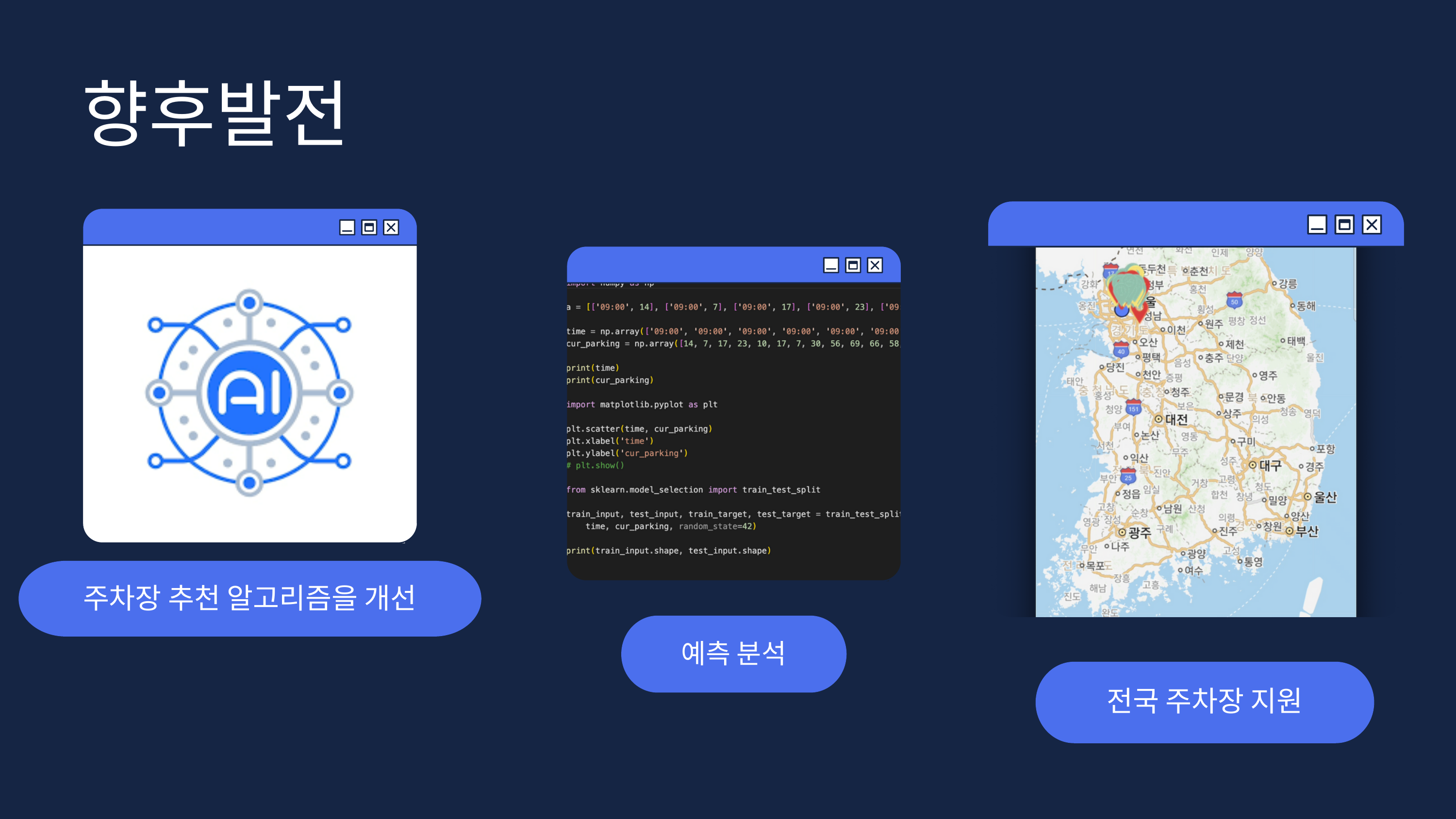

향후발전

주차장 추천 알고리즘을 개선

예측 분석

전국 주차장 지원